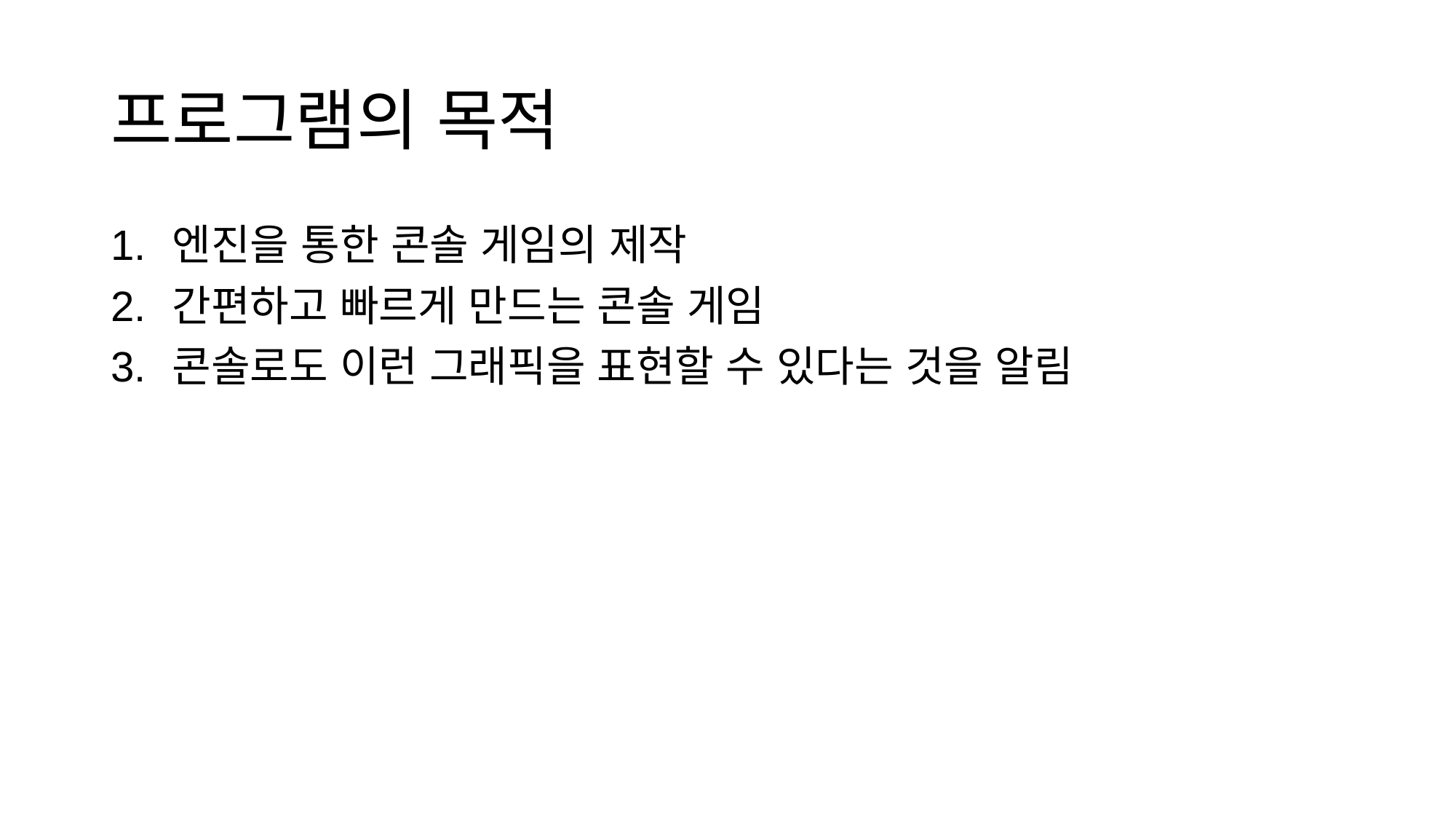

# 프로그램의 목적
엔진을 통한 콘솔 게임의 제작
간편하고 빠르게 만드는 콘솔 게임
콘솔로도 이런 그래픽을 표현할 수 있다는 것을 알림